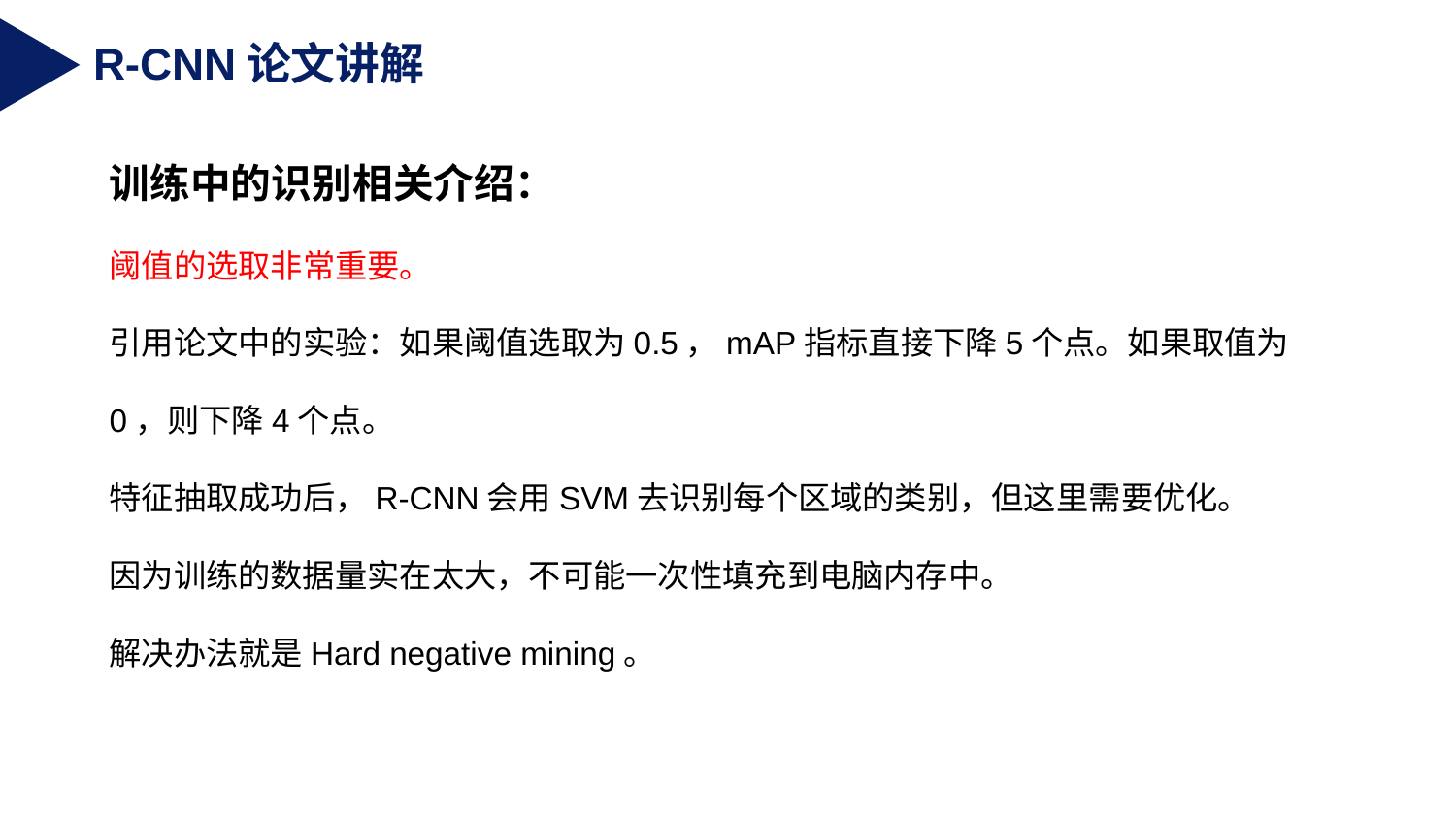

R-CNN论文讲解
训练中的识别相关介绍：
阈值的选取非常重要。
引用论文中的实验：如果阈值选取为0.5，mAP指标直接下降5个点。如果取值为0，则下降4个点。
特征抽取成功后，R-CNN会用SVM去识别每个区域的类别，但这里需要优化。
因为训练的数据量实在太大，不可能一次性填充到电脑内存中。
解决办法就是Hard negative mining。